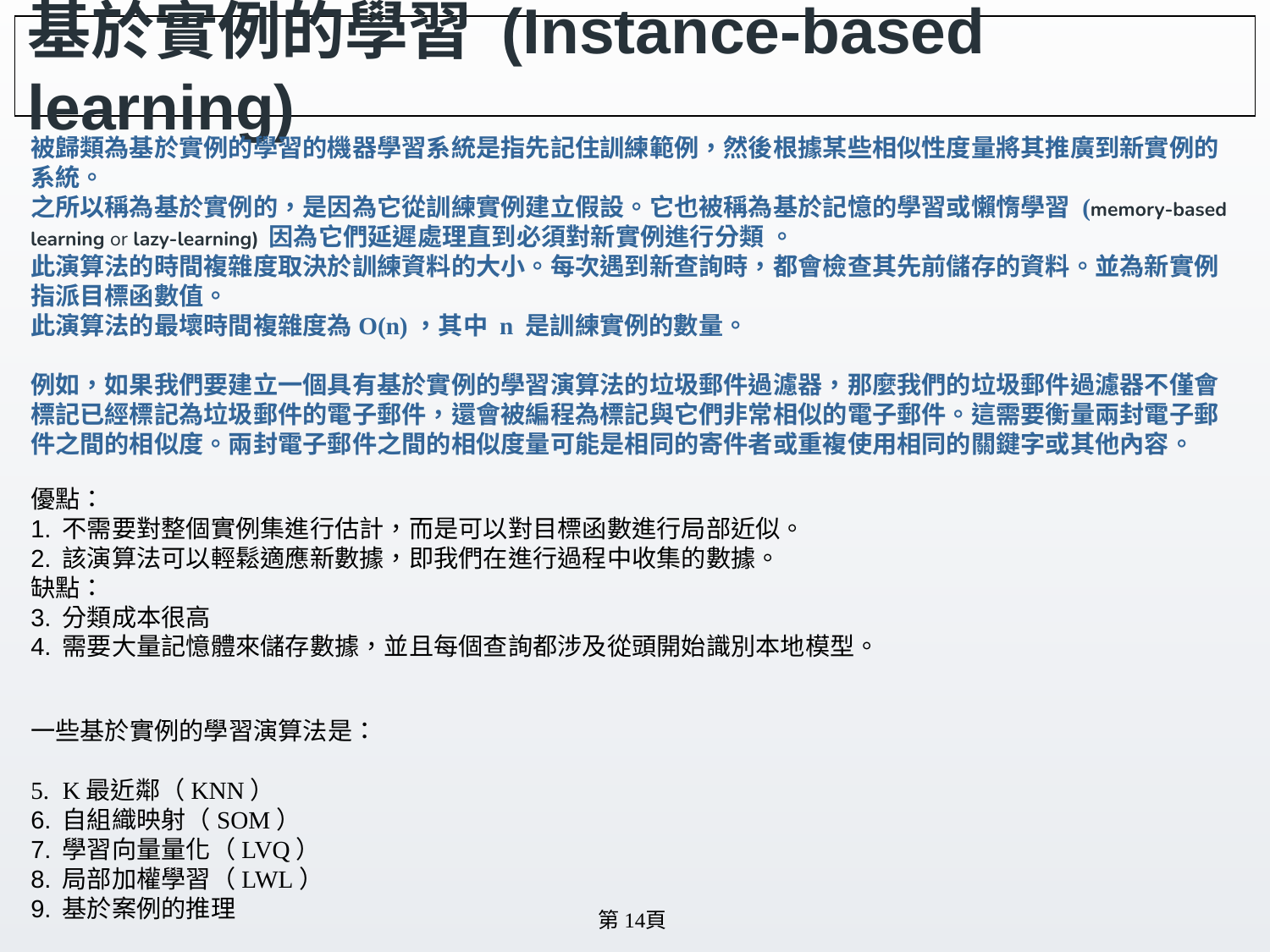

# 基於實例的學習 (Instance-based learning)
被歸類為基於實例的學習的機器學習系統是指先記住訓練範例，然後根據某些相似性度量將其推廣到新實例的系統。
之所以稱為基於實例的，是因為它從訓練實例建立假設。它也被稱為基於記憶的學習或懶惰學習 (memory-based learning or lazy-learning) 因為它們延遲處理直到必須對新實例進行分類 。
此演算法的時間複雜度取決於訓練資料的大小。每次遇到新查詢時，都會檢查其先前儲存的資料。並為新實例指派目標函數值。
此演算法的最壞時間複雜度為O(n)，其中 n 是訓練實例的數量。

例如，如果我們要建立一個具有基於實例的學習演算法的垃圾郵件過濾器，那麼我們的垃圾郵件過濾器不僅會標記已經標記為垃圾郵件的電子郵件，還會被編程為標記與它們非常相似的電子郵件。這需要衡量兩封電子郵件之間的相似度。兩封電子郵件之間的相似度量可能是相同的寄件者或重複使用相同的關鍵字或其他內容。

優點：
不需要對整個實例集進行估計，而是可以對目標函數進行局部近似。
該演算法可以輕鬆適應新數據，即我們在進行過程中收集的數據。
缺點：
分類成本很高
需要大量記憶體來儲存數據，並且每個查詢都涉及從頭開始識別本地模型。

一些基於實例的學習演算法是：

K最近鄰（KNN）
自組織映射（SOM）
學習向量量化（LVQ）
局部加權學習（LWL）
基於案例的推理